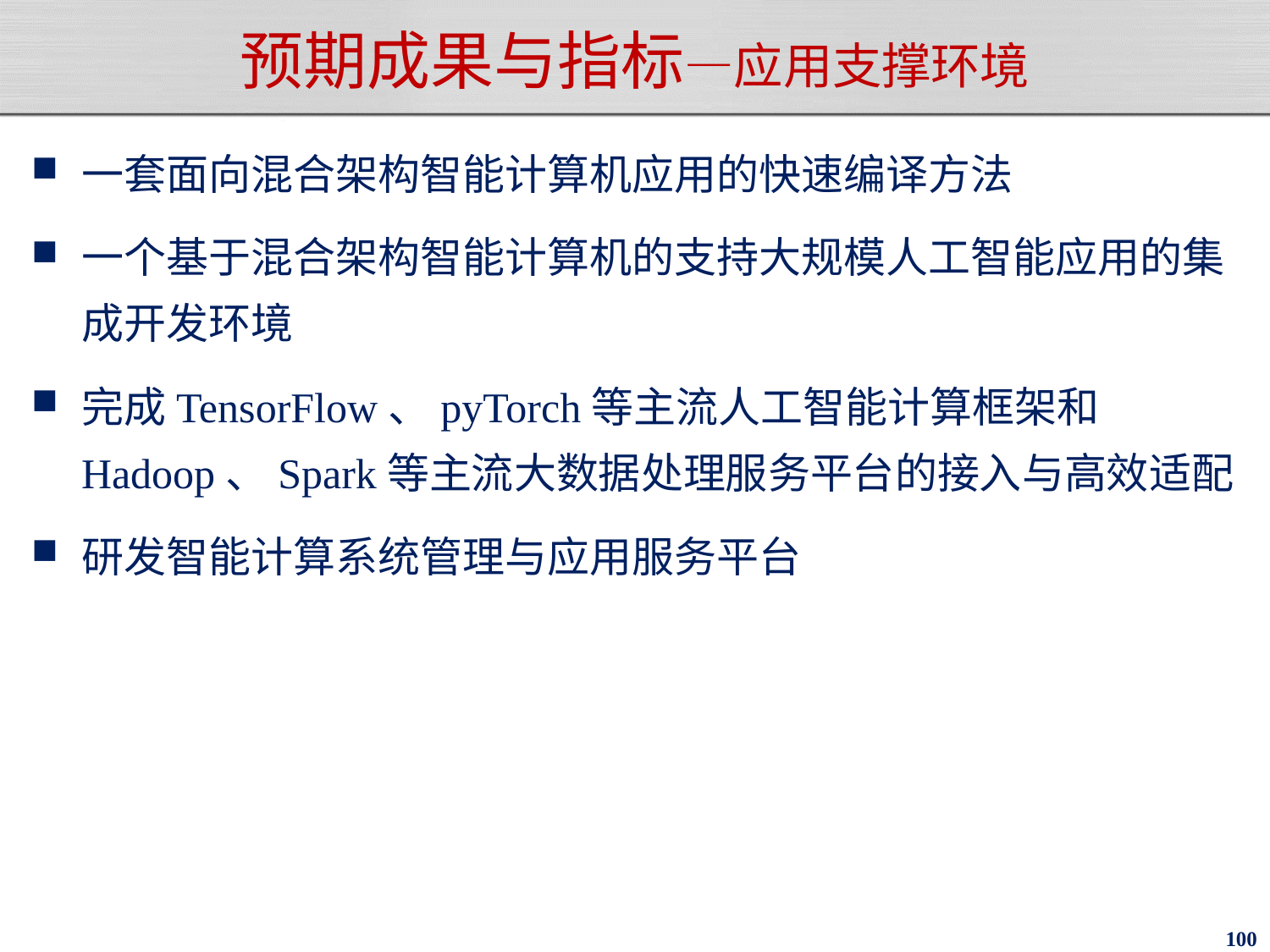

# 预期成果与指标—应用支撑环境
一套面向混合架构智能计算机应用的快速编译方法
一个基于混合架构智能计算机的支持大规模人工智能应用的集成开发环境
完成TensorFlow、pyTorch等主流人工智能计算框架和Hadoop、Spark等主流大数据处理服务平台的接入与高效适配
研发智能计算系统管理与应用服务平台
100